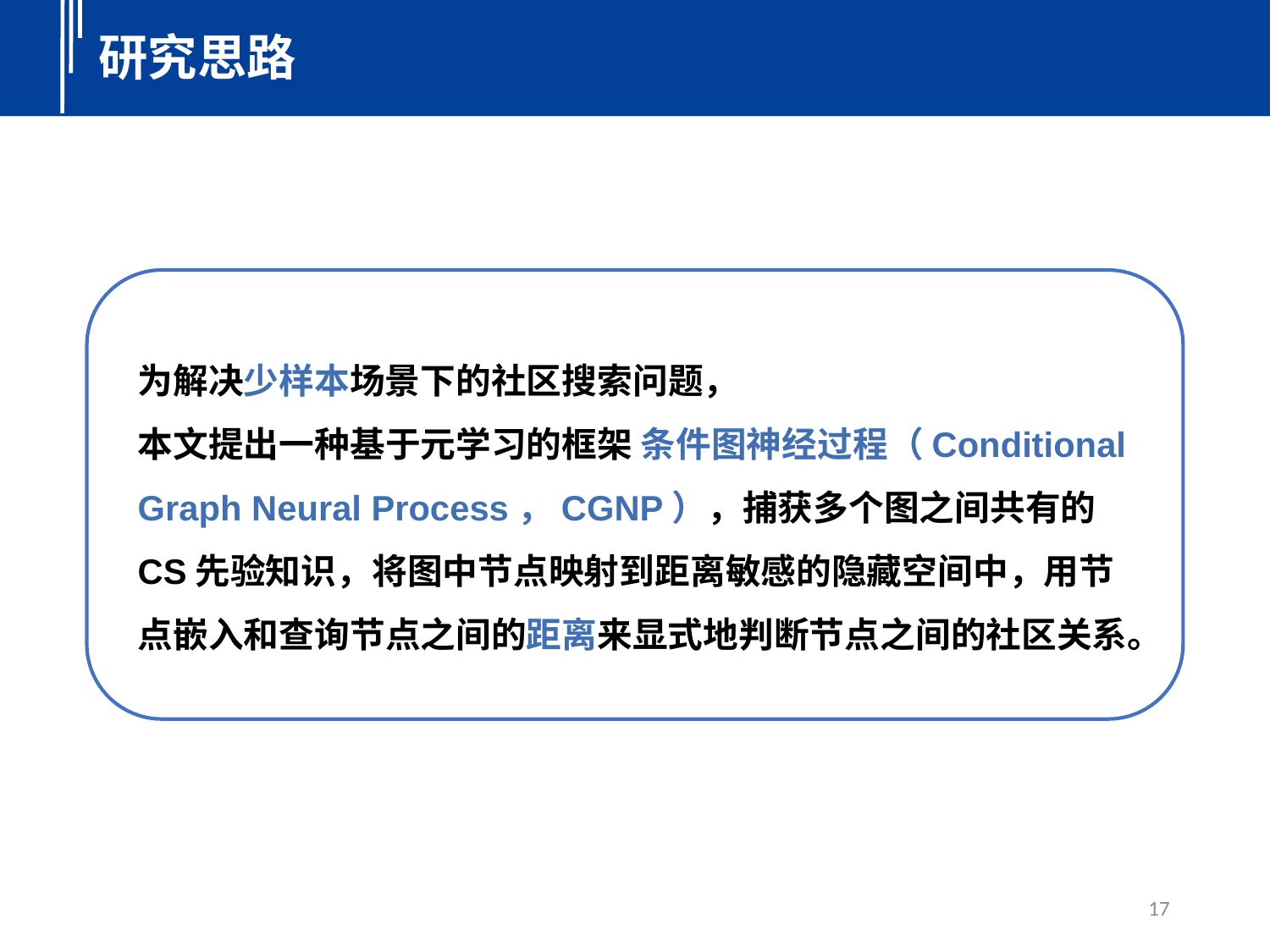

研究思路

为解决少样本场景下的社区搜索问题，
本文提出一种基于元学习的框架 条件图神经过程（Conditional Graph Neural Process，CGNP），捕获多个图之间共有的CS先验知识，将图中节点映射到距离敏感的隐藏空间中，用节点嵌入和查询节点之间的距离来显式地判断节点之间的社区关系。
17